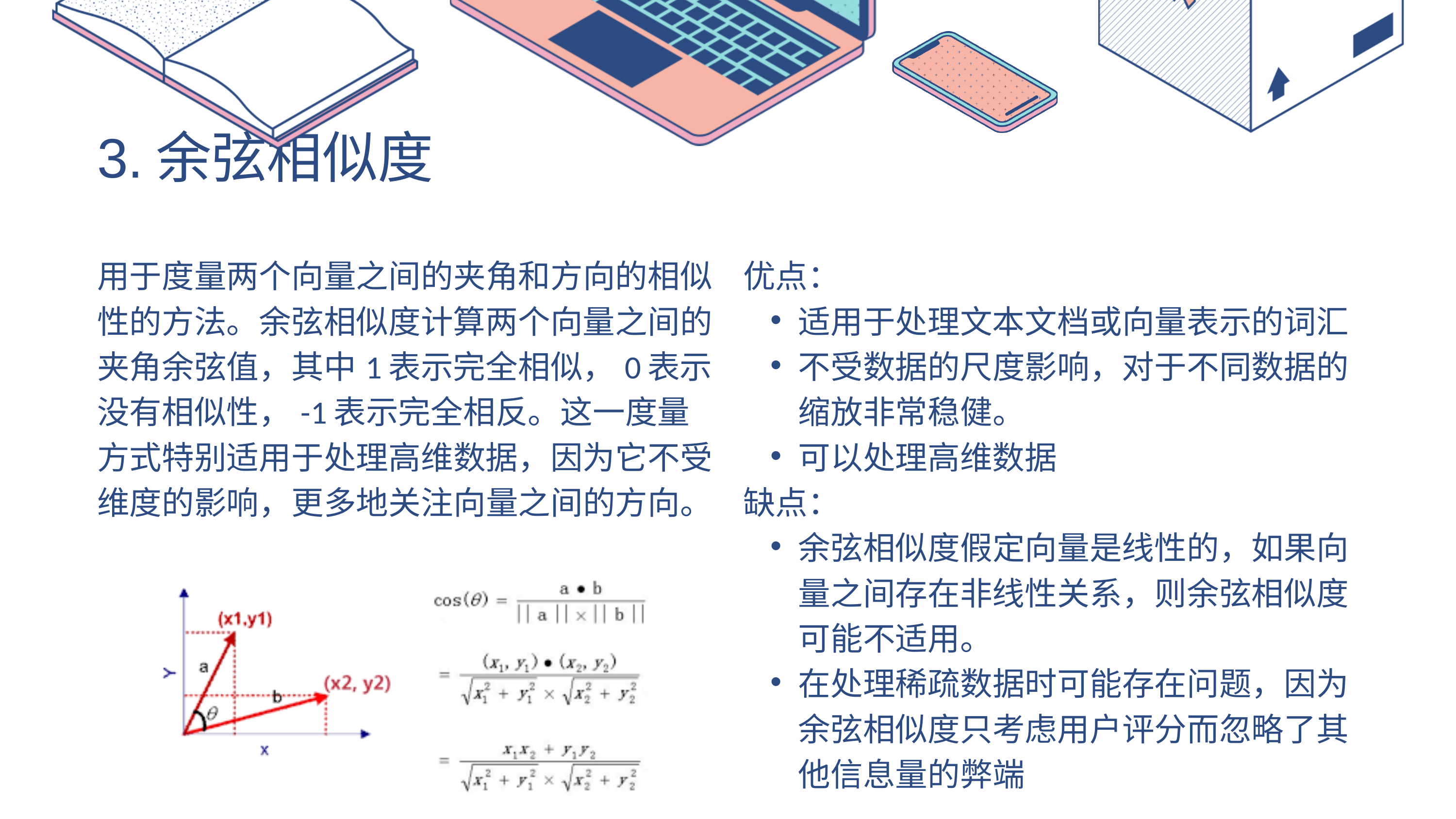

| 3.余弦相似度 |  |
| --- | --- |
| 用于度量两个向量之间的夹角和方向的相似性的方法。余弦相似度计算两个向量之间的夹角余弦值，其中1表示完全相似，0表示没有相似性，-1表示完全相反。这一度量方式特别适用于处理高维数据，因为它不受维度的影响，更多地关注向量之间的方向。 | 优点： 适用于处理文本文档或向量表示的词汇 不受数据的尺度影响，对于不同数据的缩放非常稳健。 可以处理高维数据 缺点： 余弦相似度假定向量是线性的，如果向量之间存在非线性关系，则余弦相似度可能不适用。 在处理稀疏数据时可能存在问题，因为余弦相似度只考虑用户评分而忽略了其他信息量的弊端 |